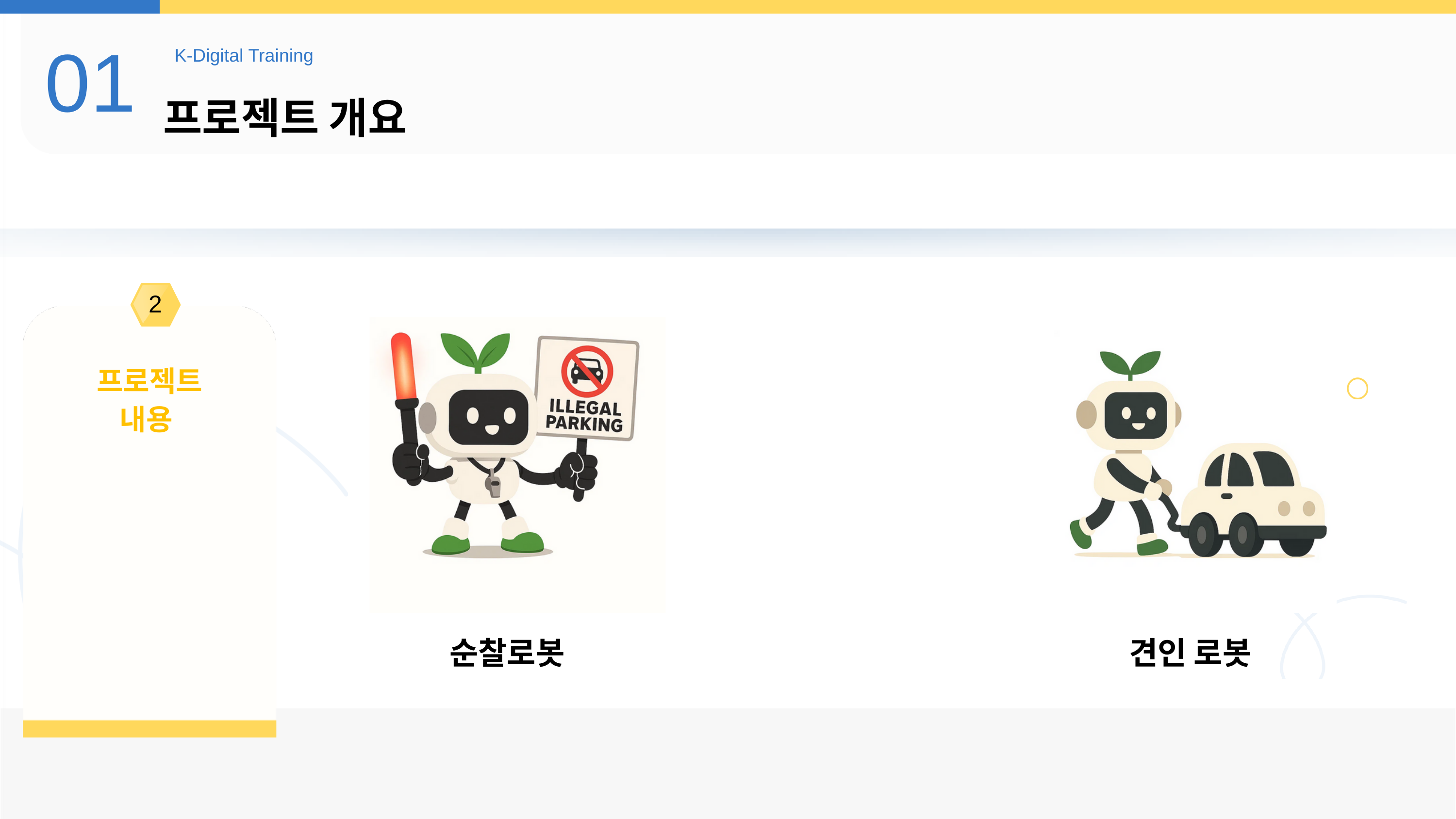

01

K-Digital Training
프로젝트 개요

2

프로젝트
내용

순찰로봇
견인 로봇